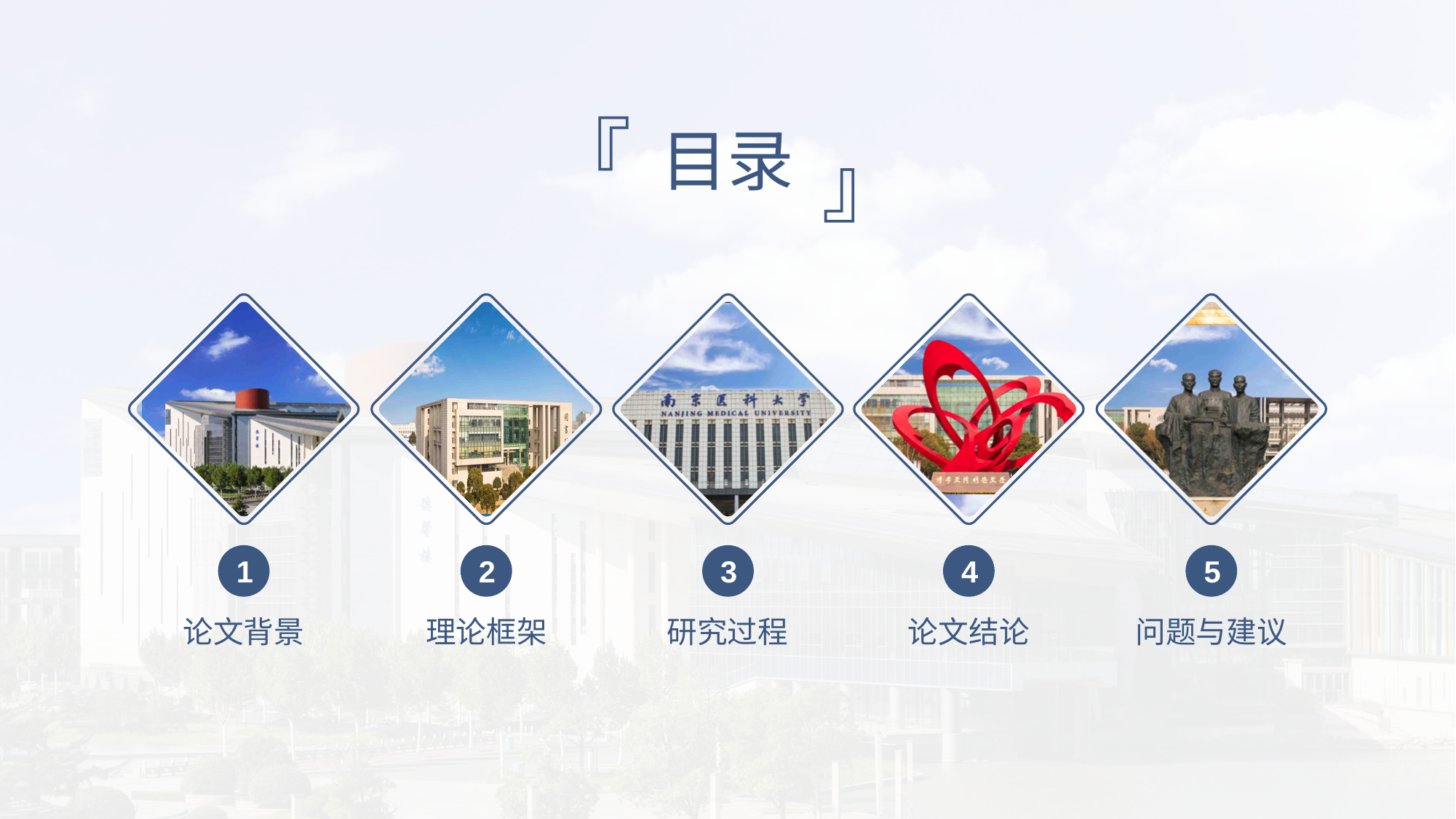

『
』
目录

1
2
5
3
4
论文背景
理论框架
问题与建议
研究过程
论文结论